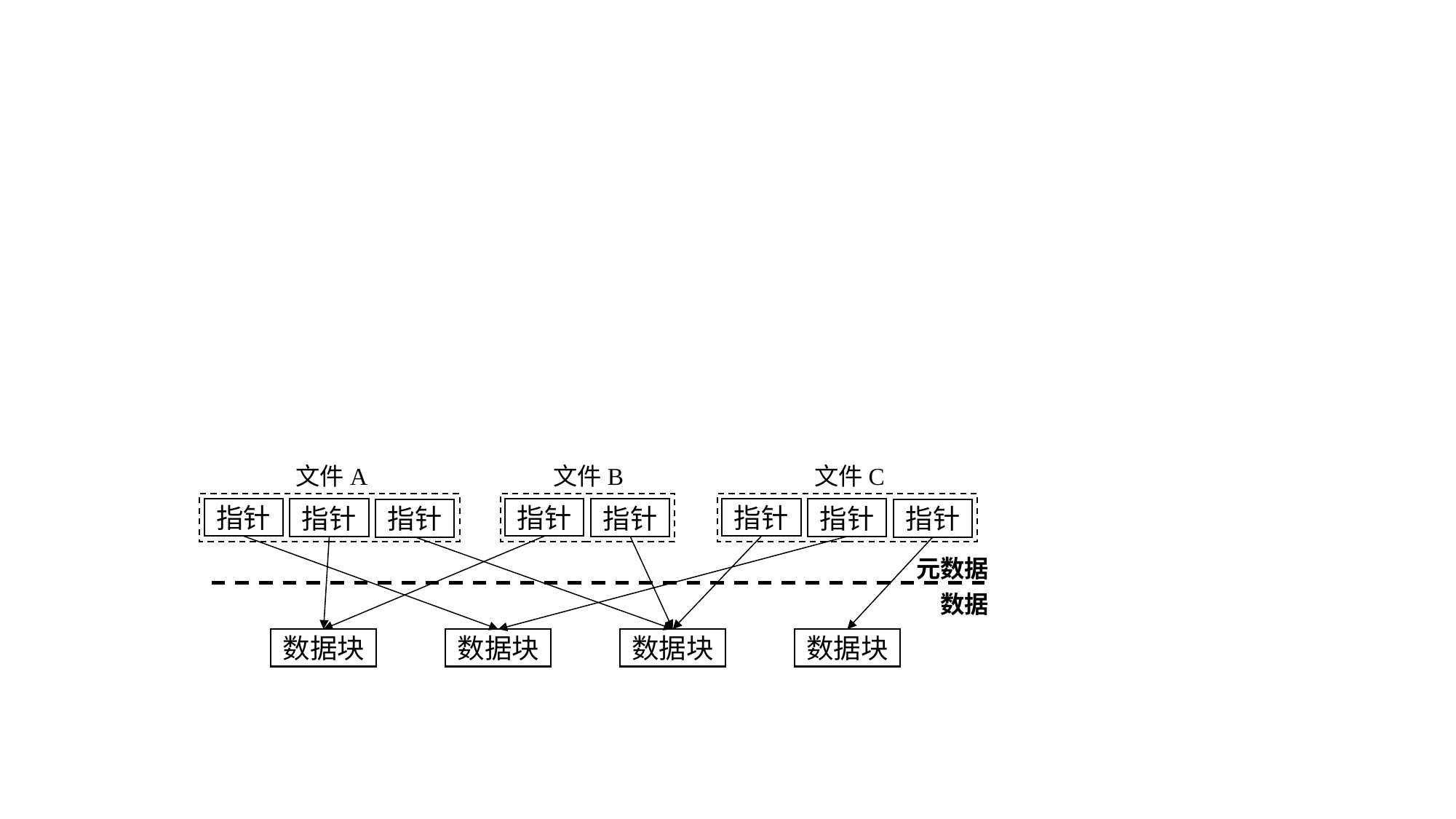

文件A
文件B
文件C

指针
指针
指针
指针
指针
指针
指针
指针
元数据
数据
数据块
数据块
数据块
数据块